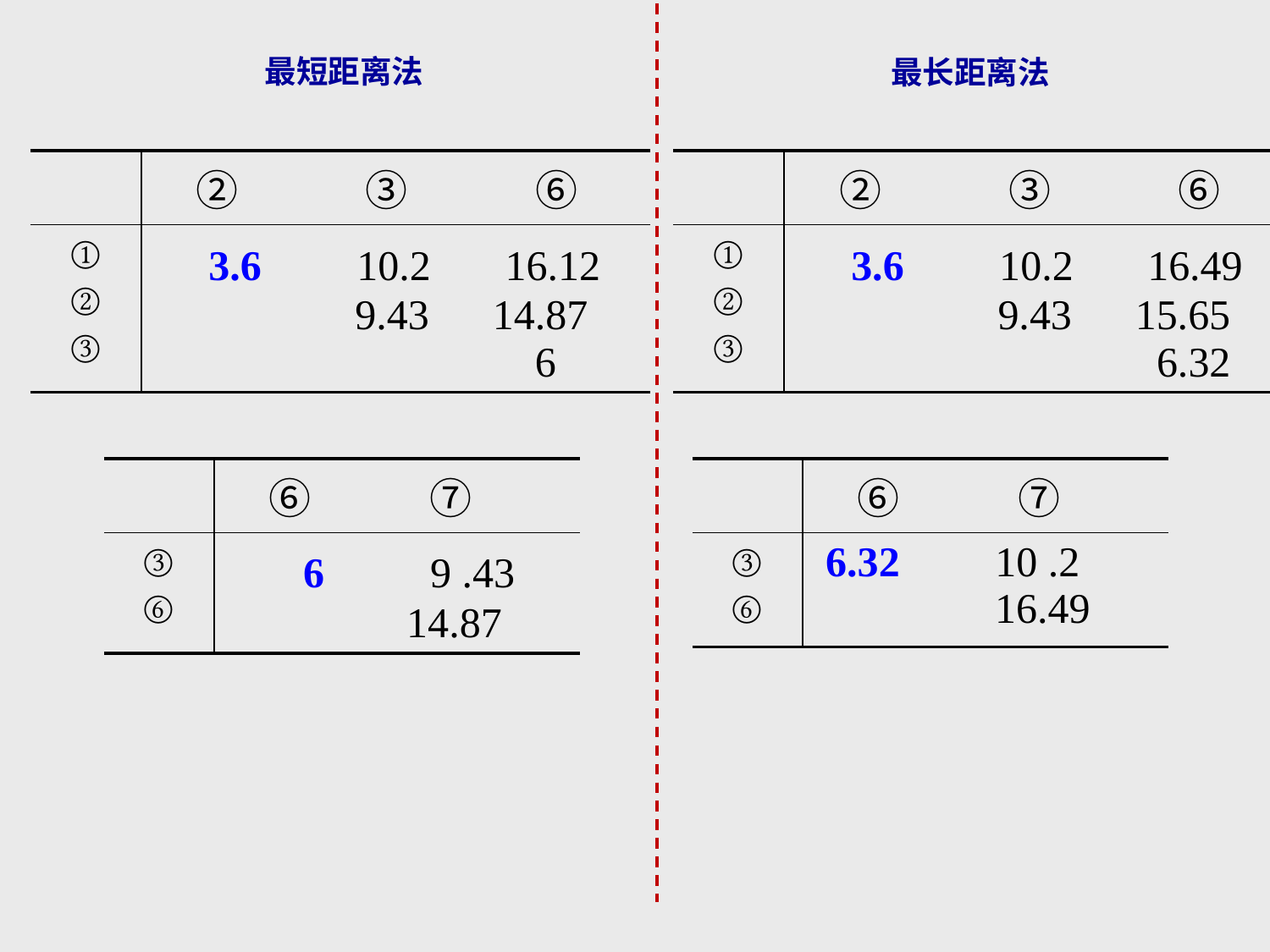

最短距离法
最长距离法
|  | ②　　　③　　　⑥ |
| --- | --- |
| ① ② ③ | 3.6 10.2 16.12 9.43 14.87 6 |
|  | ②　　　③　　　⑥ |
| --- | --- |
| ① ② ③ | 3.6 10.2 16.49 9.43 15.65 6.32 |
|  | ⑥ 　 ⑦ |
| --- | --- |
| ③ ⑥ | 6 9 .43 14.87 |
|  | ⑥ 　 ⑦ |
| --- | --- |
| ③ ⑥ | 6.32 10 .2 16.49 |